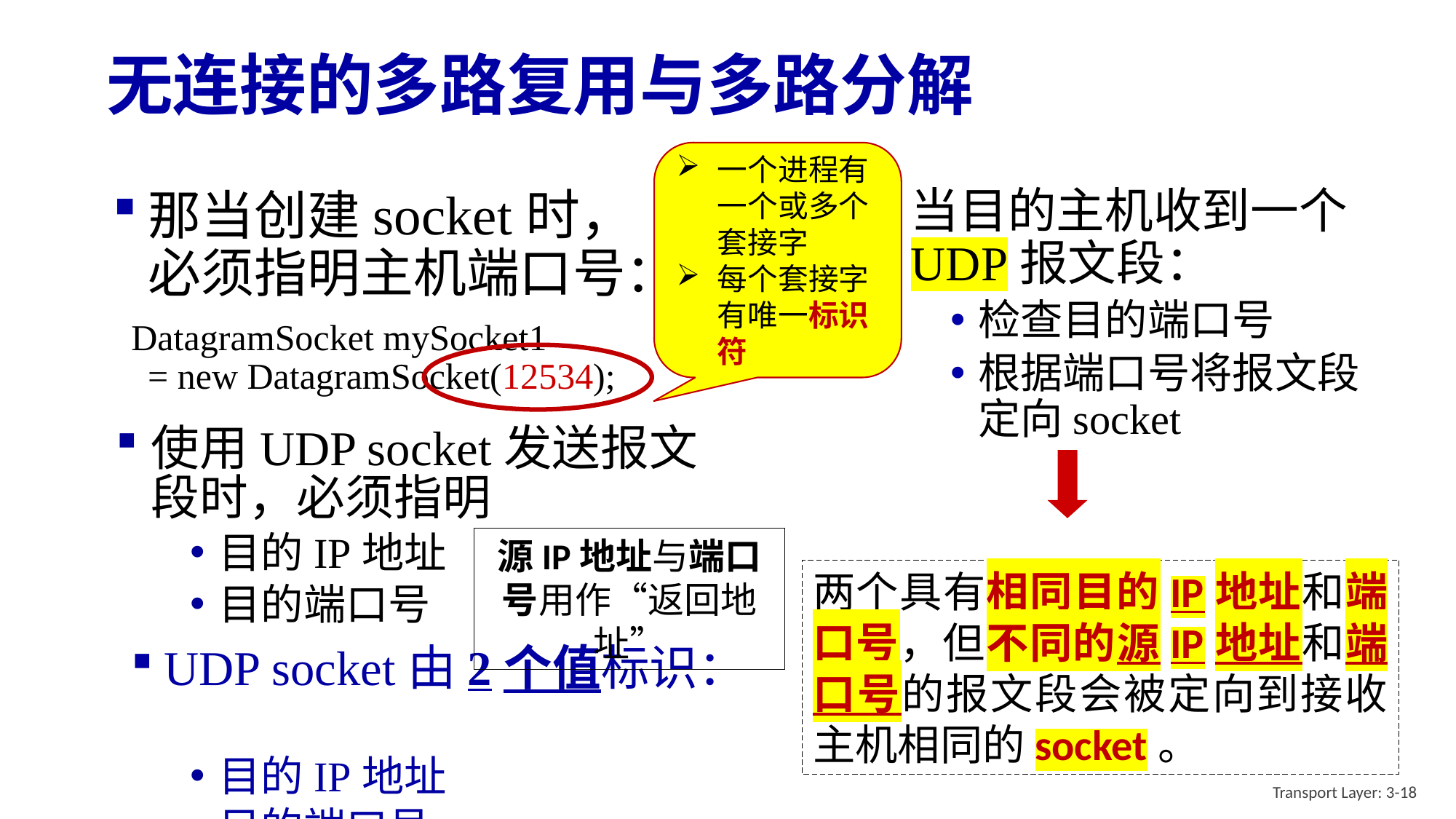

# 无连接的多路复用与多路分解
一个进程有一个或多个套接字
每个套接字有唯一标识符
当目的主机收到一个UDP报文段：
检查目的端口号
根据端口号将报文段定向socket
那当创建socket时，必须指明主机端口号：
  DatagramSocket mySocket1        = new DatagramSocket(12534);

使用UDP socket发送报文段时，必须指明
目的IP地址
目的端口号
UDP socket由2个值标识：
目的IP地址
目的端口号

源IP地址与端口号用作“返回地址”
两个具有相同目的IP地址和端口号，但不同的源IP地址和端口号的报文段会被定向到接收主机相同的socket。
Transport Layer: 3-18